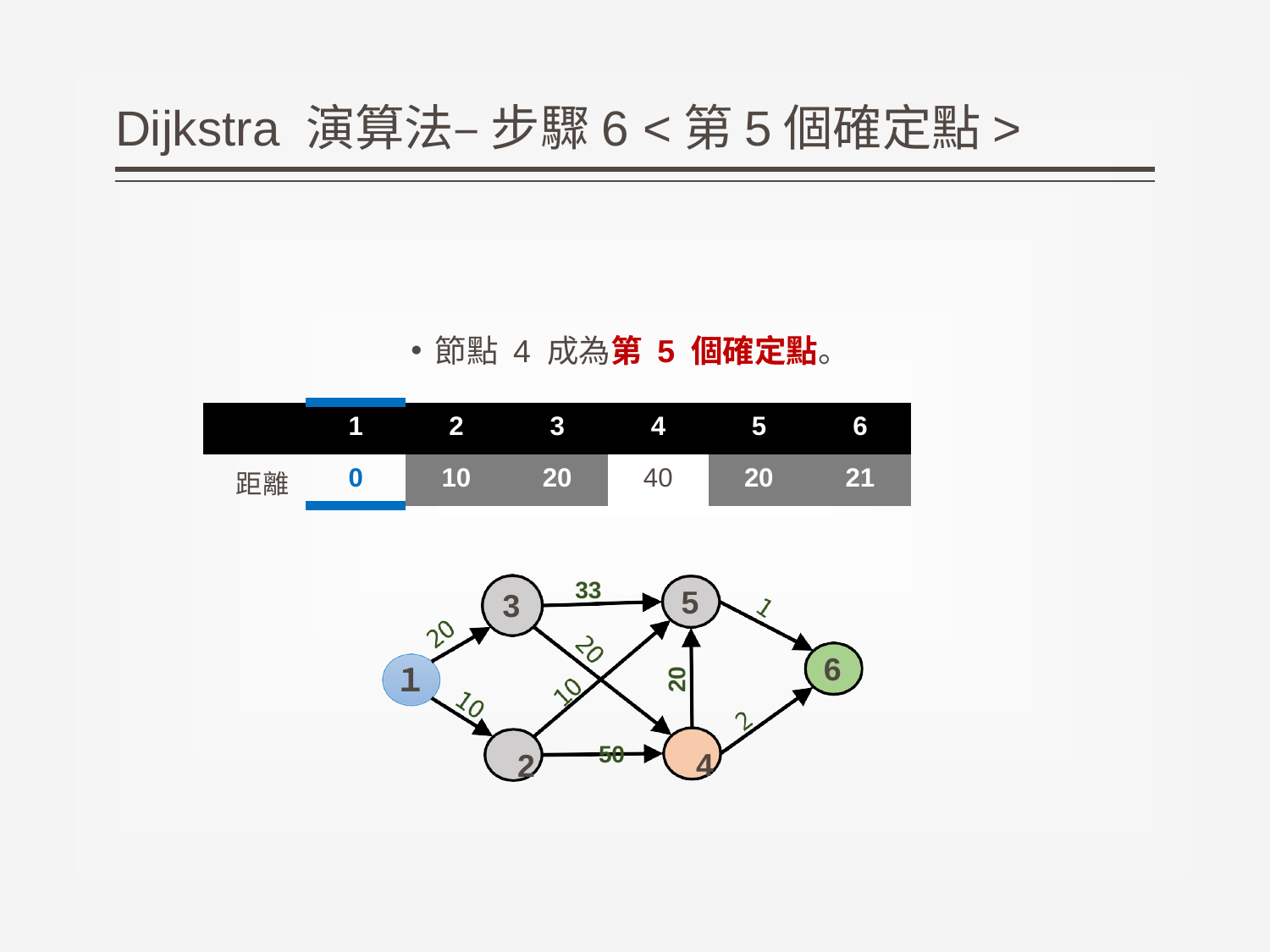

# Dijkstra 演算法– 步驟6 <第5個確定點>
節點 4 成為第 5 個確定點。
|  | 1 | 2 | 3 | 4 | 5 | 6 |
| --- | --- | --- | --- | --- | --- | --- |
| 距離 | 0 | 10 | 20 | 40 | 20 | 21 |
33

5
3
6

１
20
50
4
2